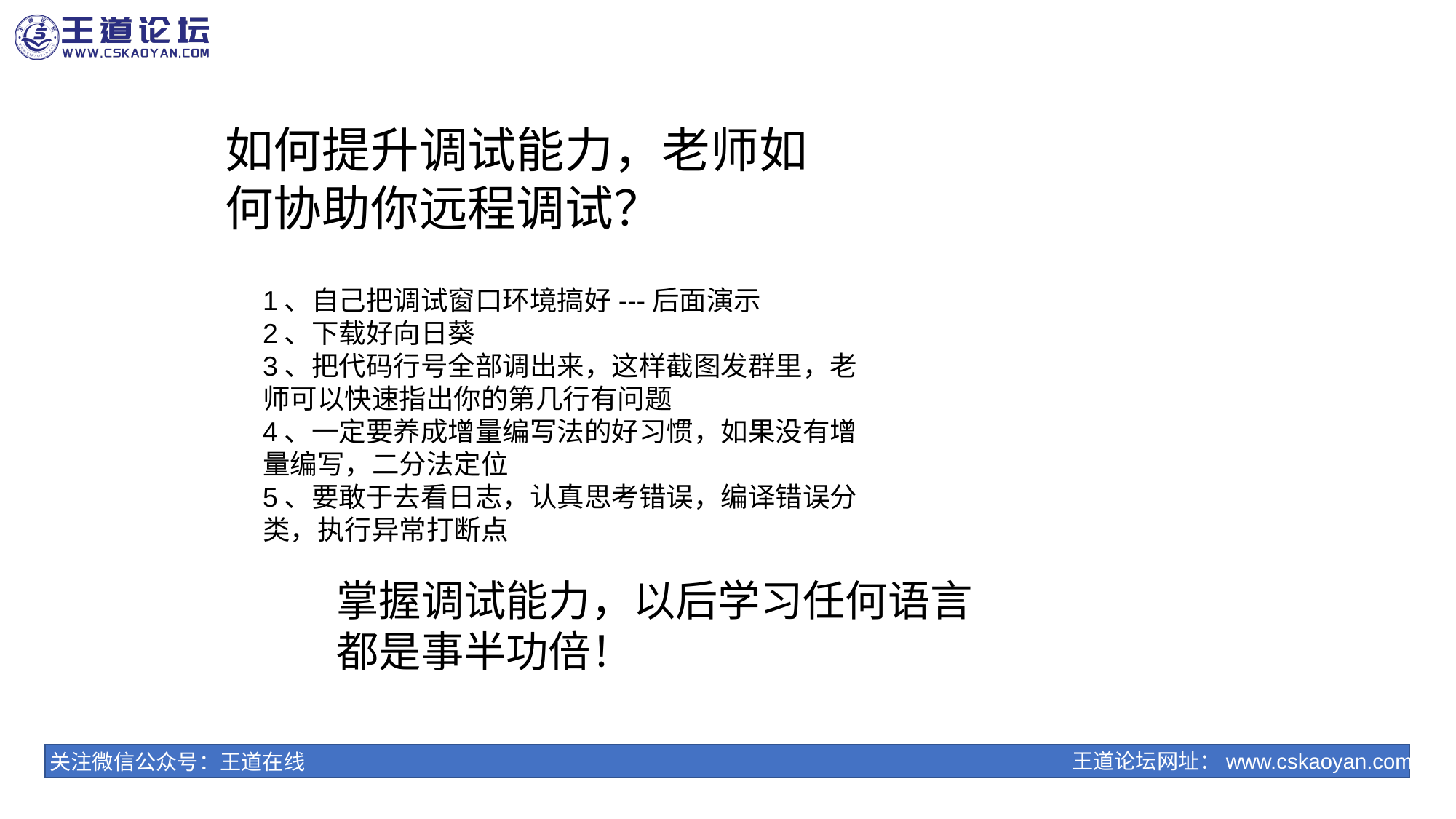

如何提升调试能力，老师如何协助你远程调试？
1、自己把调试窗口环境搞好---后面演示
2、下载好向日葵
3、把代码行号全部调出来，这样截图发群里，老师可以快速指出你的第几行有问题
4、一定要养成增量编写法的好习惯，如果没有增量编写，二分法定位
5、要敢于去看日志，认真思考错误，编译错误分类，执行异常打断点
掌握调试能力，以后学习任何语言都是事半功倍！
王道论坛网址：www.cskaoyan.com
关注微信公众号：王道在线